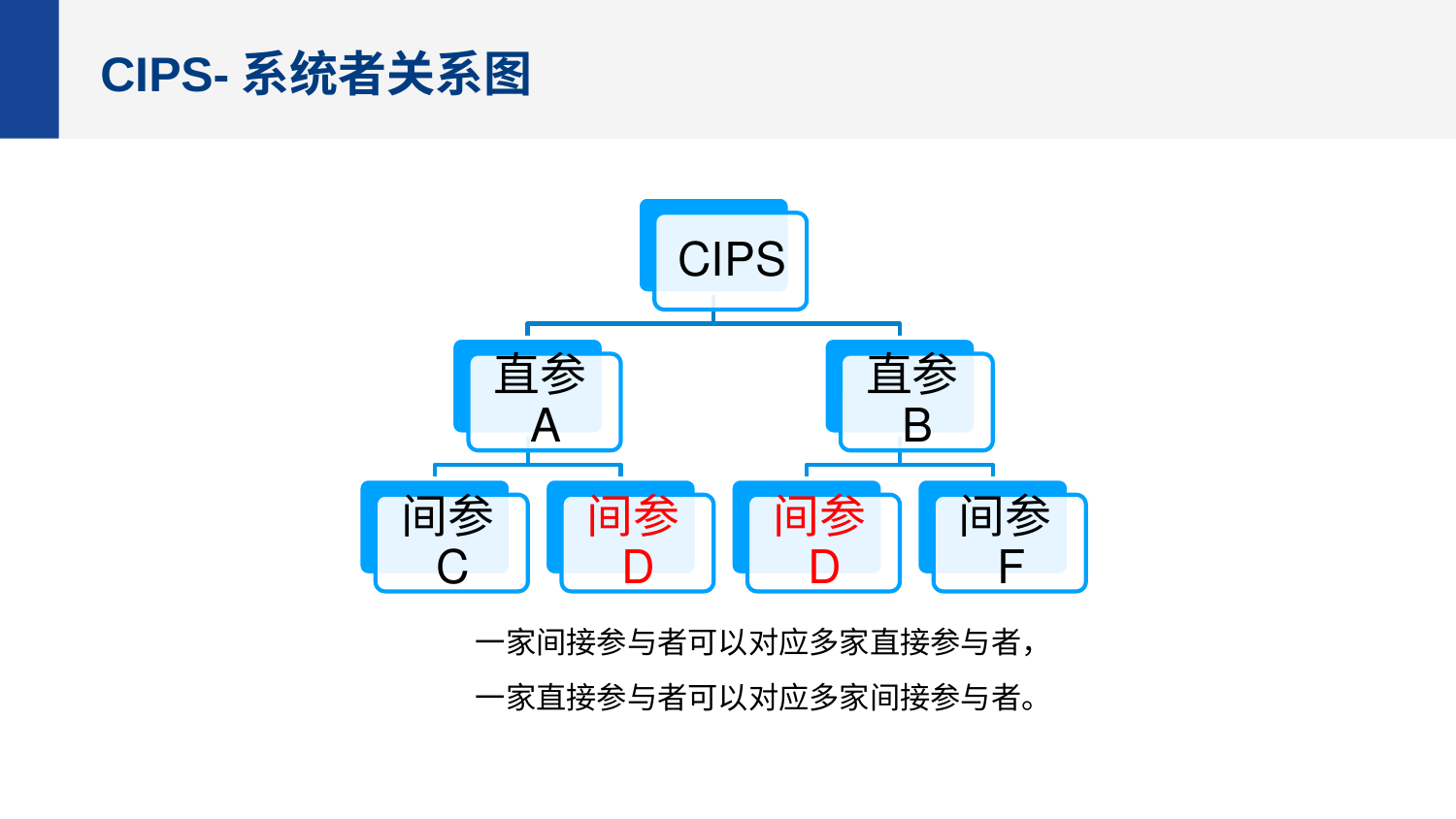

CIPS-系统者关系图
CIPS
直参A
间参C
间参D
直参B
间参D
间参F
一家间接参与者可以对应多家直接参与者，
一家直接参与者可以对应多家间接参与者。